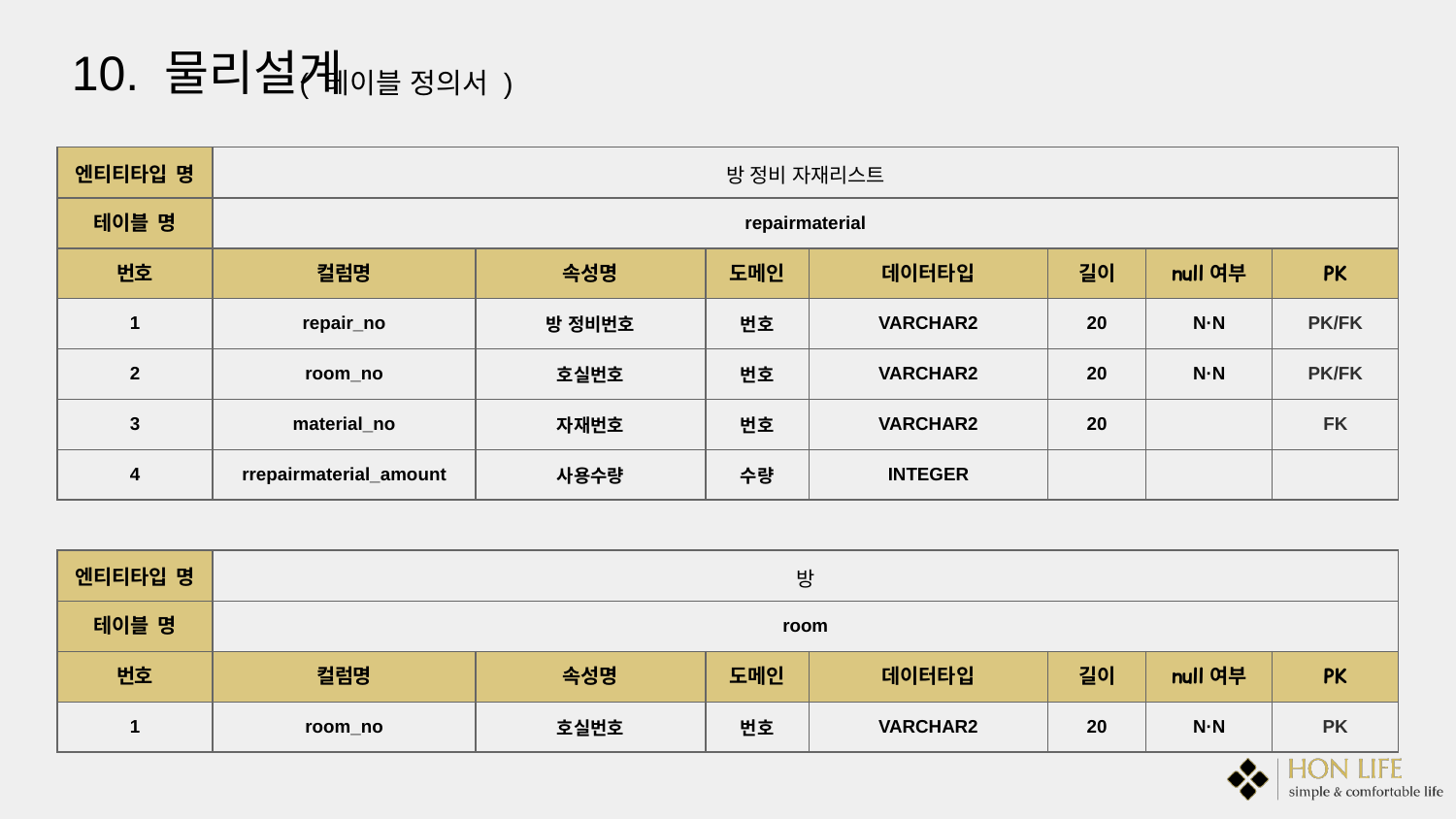

10. 물리설계
( 테이블 정의서 )

| 엔티티타입 명 | 방 정비 자재리스트 |  |  |  |  |  |  |
| --- | --- | --- | --- | --- | --- | --- | --- |
| 테이블 명 | repairmaterial |  |  |  |  |  |  |
| 번호 | 컬럼명 | 속성명 | 도메인 | 데이터타입 | 길이 | null여부 | PK |
| 1 | repair\_no | 방 정비번호 | 번호 | VARCHAR2 | 20 | N·N | PK/FK |
| 2 | room\_no | 호실번호 | 번호 | VARCHAR2 | 20 | N·N | PK/FK |
| 3 | material\_no | 자재번호 | 번호 | VARCHAR2 | 20 |  | FK |
| 4 | rrepairmaterial\_amount | 사용수량 | 수량 | INTEGER |  |  |  |
| 엔티티타입 명 | 방 |  |  |  |  |  |  |
| --- | --- | --- | --- | --- | --- | --- | --- |
| 테이블 명 | room |  |  |  |  |  |  |
| 번호 | 컬럼명 | 속성명 | 도메인 | 데이터타입 | 길이 | null여부 | PK |
| 1 | room\_no | 호실번호 | 번호 | VARCHAR2 | 20 | N·N | PK |